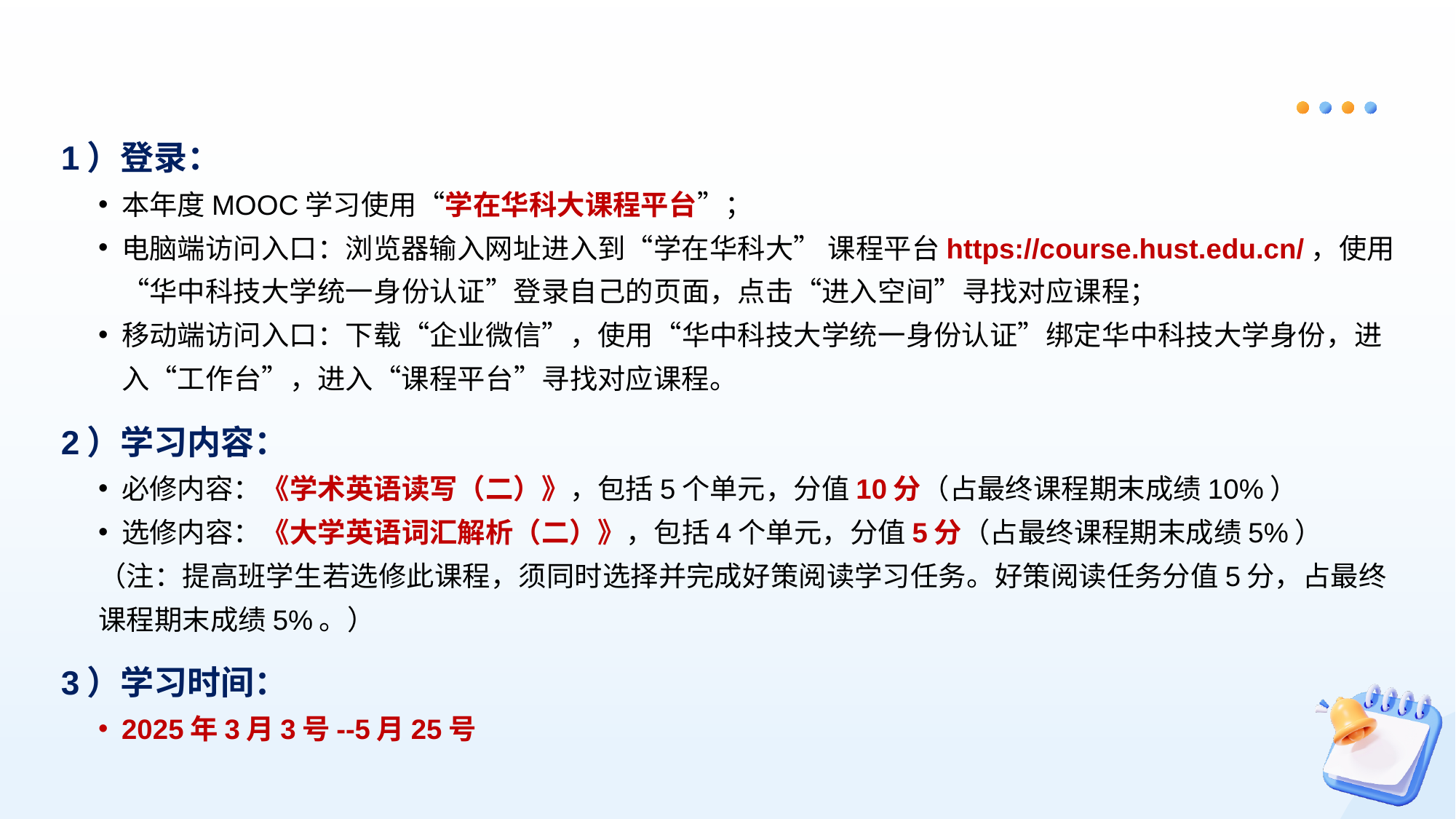

1）登录：
本年度MOOC学习使用“学在华科大课程平台”；
电脑端访问入口：浏览器输入网址进入到“学在华科大” 课程平台https://course.hust.edu.cn/，使用“华中科技大学统一身份认证”登录自己的页面，点击“进入空间”寻找对应课程；
移动端访问入口：下载“企业微信”，使用“华中科技大学统一身份认证”绑定华中科技大学身份，进入“工作台”，进入“课程平台”寻找对应课程。
2）学习内容：
必修内容：《学术英语读写（二）》，包括5个单元，分值10分（占最终课程期末成绩10%）
选修内容：《大学英语词汇解析（二）》，包括4个单元，分值5分（占最终课程期末成绩5%）
（注：提高班学生若选修此课程，须同时选择并完成好策阅读学习任务。好策阅读任务分值5分，占最终课程期末成绩5%。）
3）学习时间：
2025年3月3号--5月25号